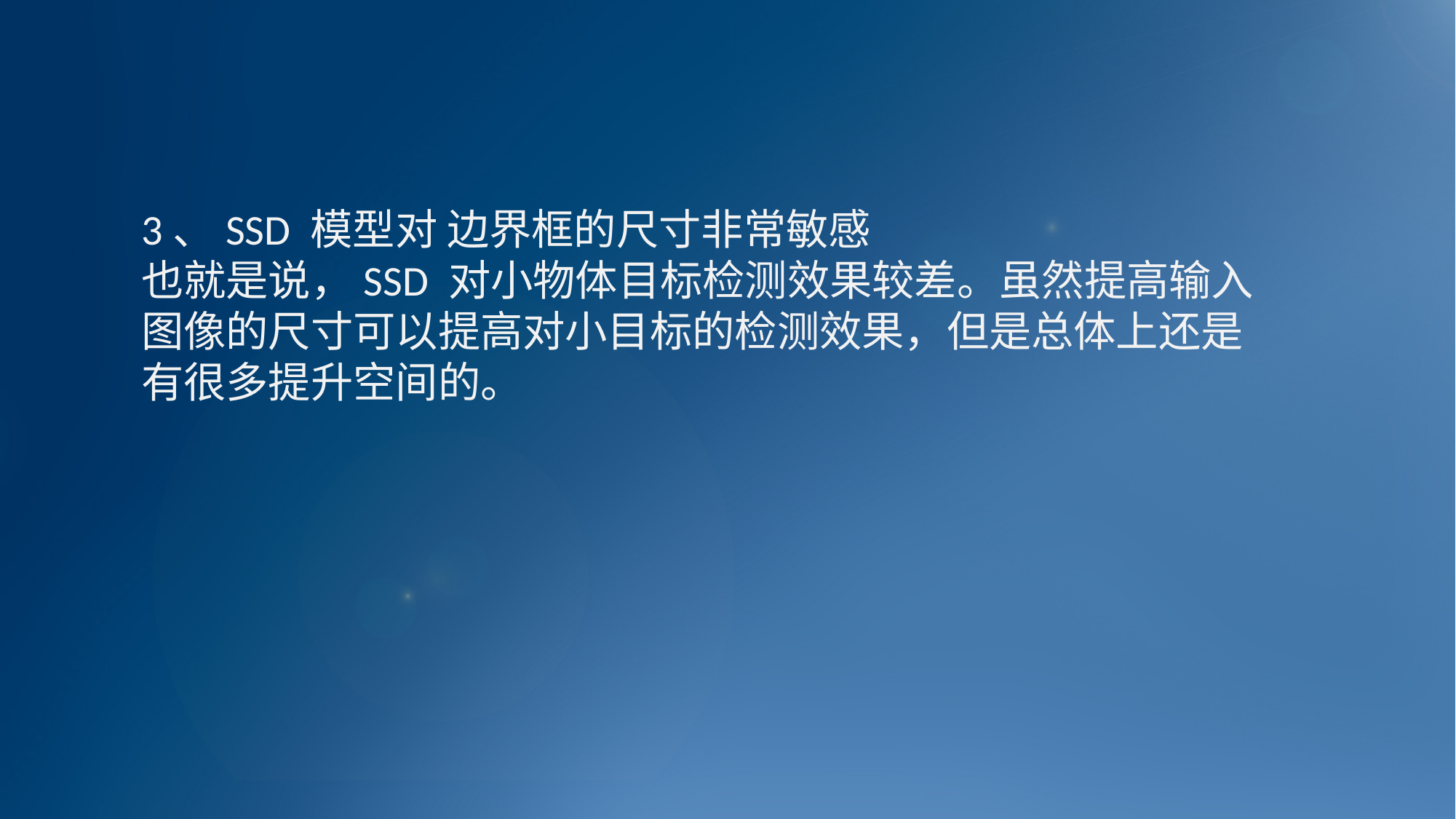

3、SSD 模型对 边界框的尺寸非常敏感
也就是说，SSD 对小物体目标检测效果较差。虽然提高输入图像的尺寸可以提高对小目标的检测效果，但是总体上还是有很多提升空间的。